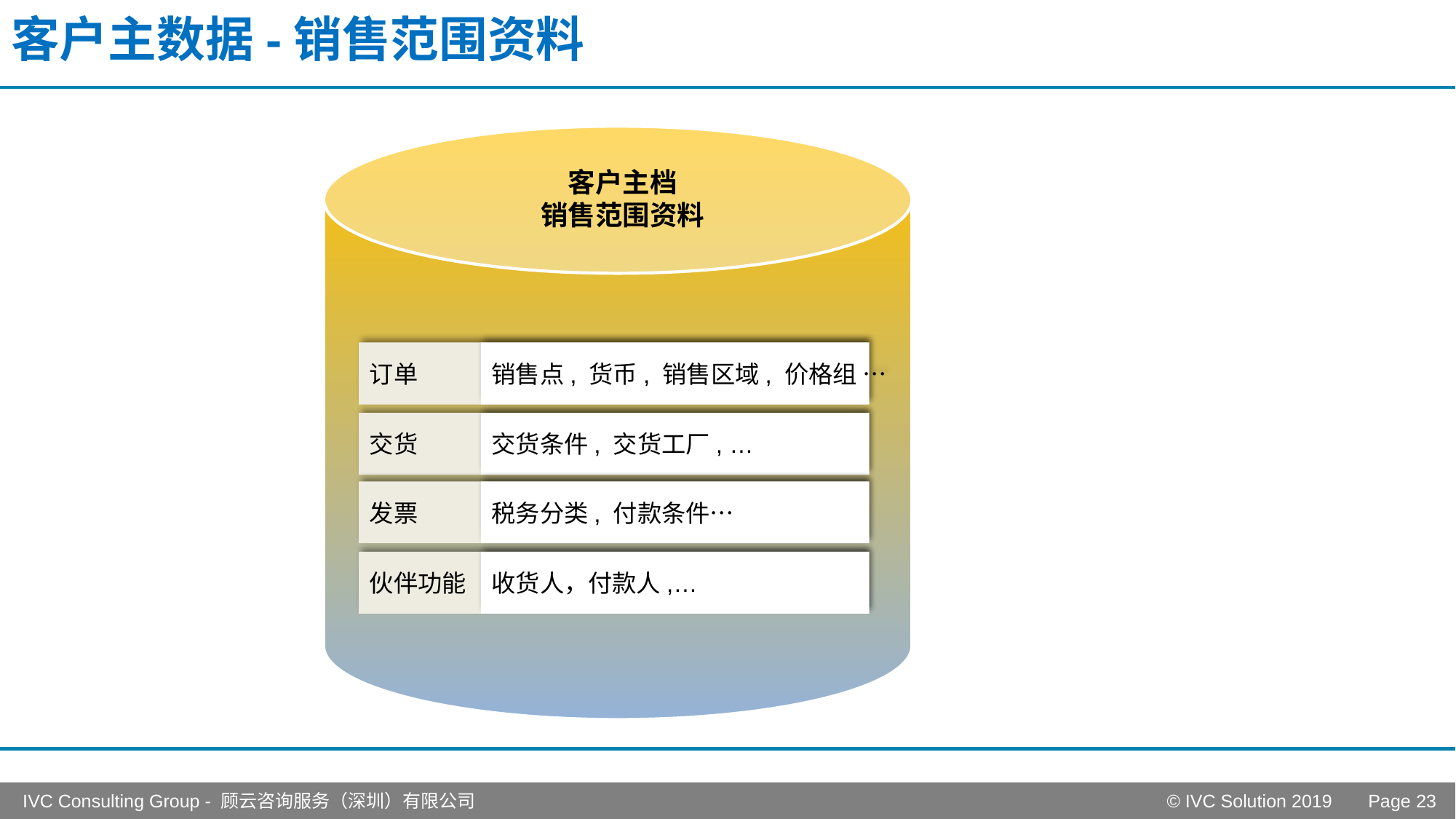

# 客户主数据-销售范围资料

客户主档
销售范围资料
订单
销售点, 货币, 销售区域, 价格组 …
交货
交货条件, 交货工厂, …
发票
税务分类, 付款条件…
伙伴功能
收货人，付款人,…